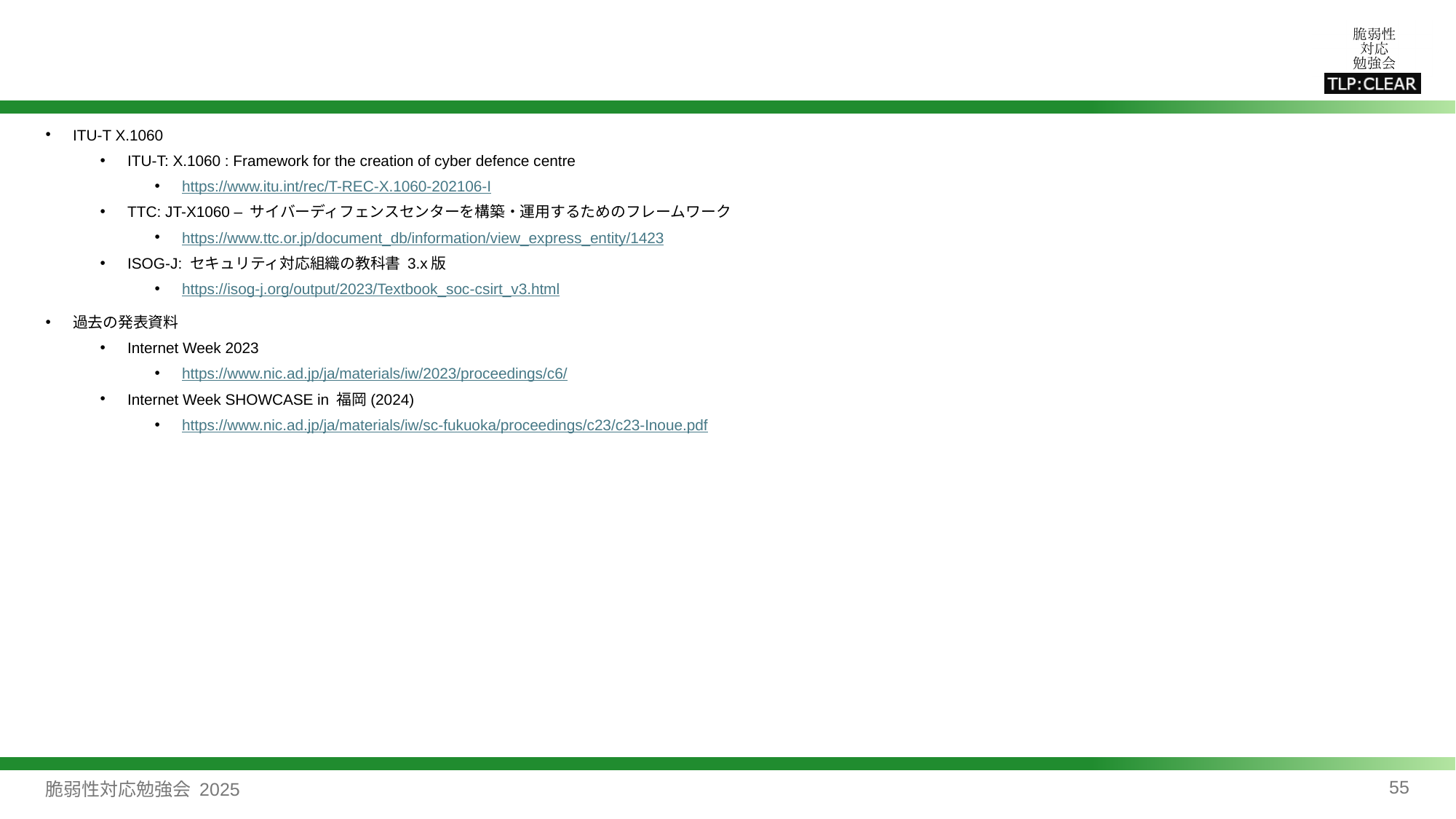

#
ITU-T X.1060
ITU-T: X.1060 : Framework for the creation of cyber defence centre
https://www.itu.int/rec/T-REC-X.1060-202106-I
TTC: JT-X1060 – サイバーディフェンスセンターを構築・運用するためのフレームワーク
https://www.ttc.or.jp/document_db/information/view_express_entity/1423
ISOG-J: セキュリティ対応組織の教科書 3.x版
https://isog-j.org/output/2023/Textbook_soc-csirt_v3.html
過去の発表資料
Internet Week 2023
https://www.nic.ad.jp/ja/materials/iw/2023/proceedings/c6/
Internet Week SHOWCASE in 福岡(2024)
https://www.nic.ad.jp/ja/materials/iw/sc-fukuoka/proceedings/c23/c23-Inoue.pdf

55
脆弱性対応勉強会 2025